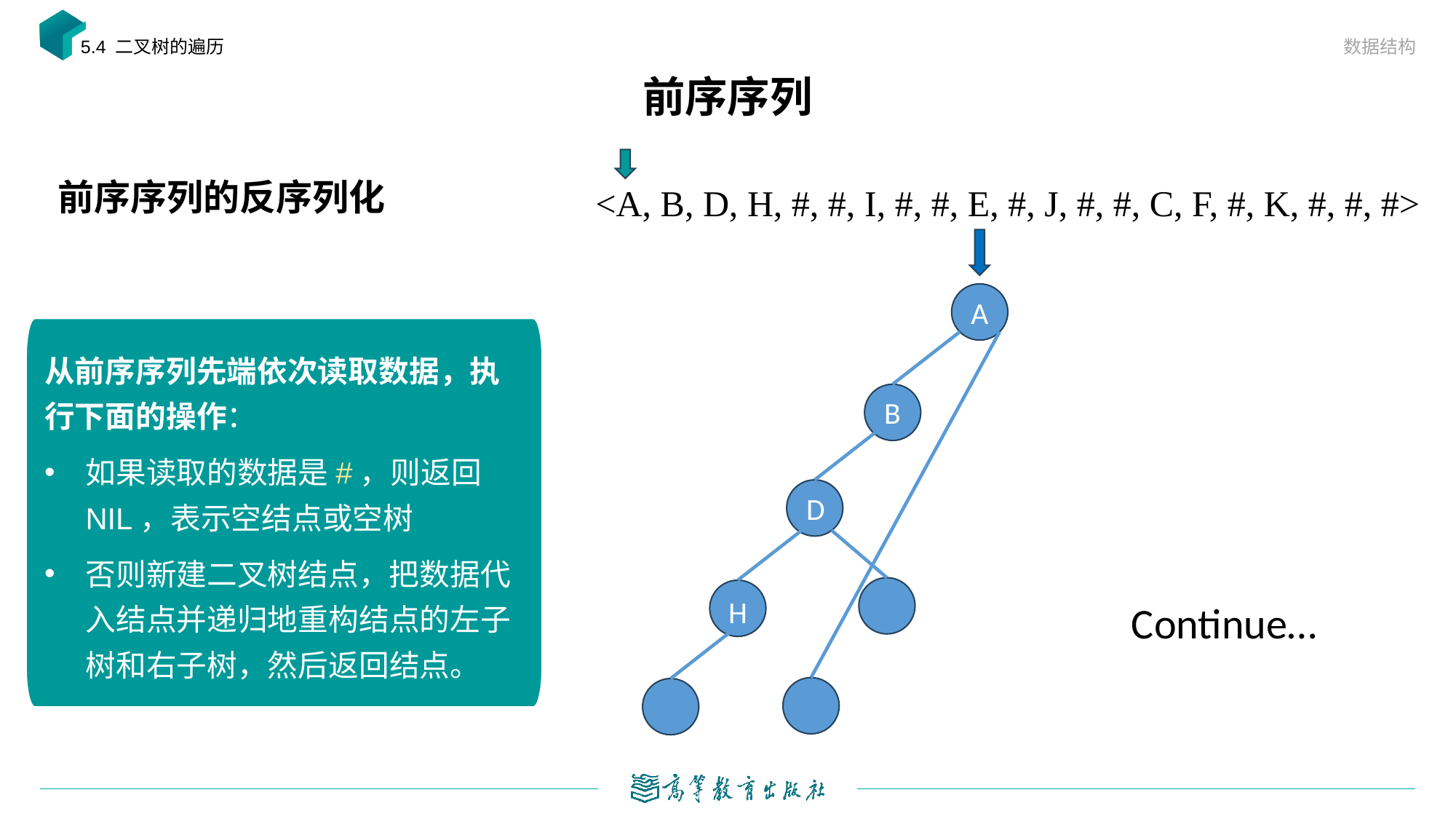

数据结构
5.4 二叉树的遍历
# 前序序列

前序序列的反序列化

<A, B, D, H, #, #, I, #, #, E, #, J, #, #, C, F, #, K, #, #, #>

A
从前序序列先端依次读取数据，执行下面的操作：
如果读取的数据是#，则返回NIL，表示空结点或空树
否则新建二叉树结点，把数据代入结点并递归地重构结点的左子树和右子树，然后返回结点。

B

D

H
Continue…